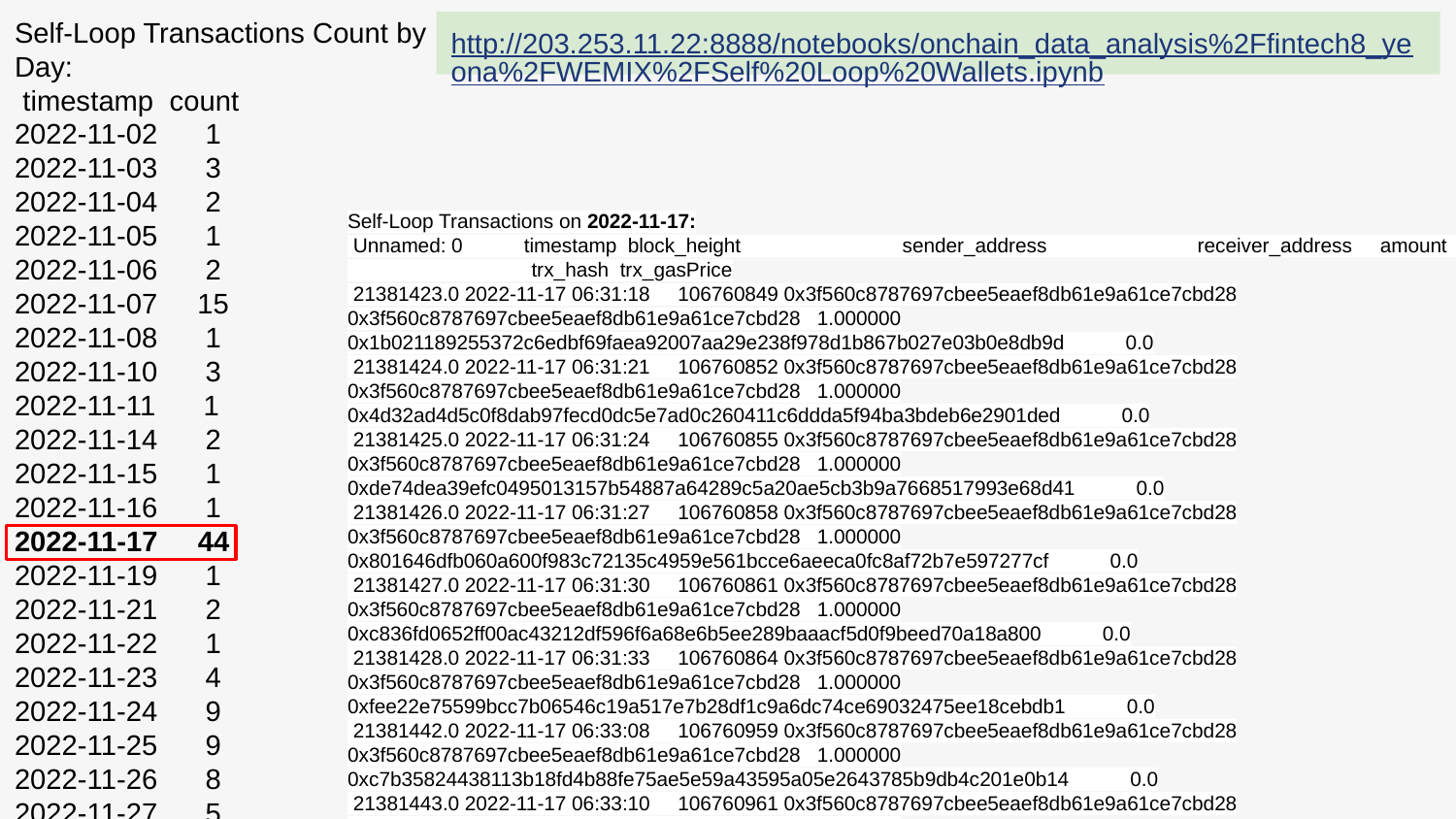

Self-Loop Transactions Count by Day:
 timestamp  count
2022-11-02      1
2022-11-03      3
2022-11-04      2
2022-11-05      1
2022-11-06      2
2022-11-07     15
2022-11-08      1
2022-11-10      3
2022-11-11      1
2022-11-14      2
2022-11-15      1
2022-11-16      1
2022-11-17     44
2022-11-19      1
2022-11-21      2
2022-11-22      1
2022-11-23      4
2022-11-24      9
2022-11-25      9
2022-11-26      8
2022-11-27      5
2022-11-28      2
2022-11-29      2
2022-11-30      9
2022-12-01      3
2022-12-02      3
2022-12-03      2
2022-12-04      3
2022-12-05      2
2022-12-06     10
2022-12-07     20
2022-12-08     15
2022-12-09     13
2022-12-10      7
(이후는 전부 10회 미만)
http://203.253.11.22:8888/notebooks/onchain_data_analysis%2Ffintech8_yeona%2FWEMIX%2FSelf%20Loop%20Wallets.ipynb
Self-Loop Transactions on 2022-11-17:
 Unnamed: 0           timestamp  block_height                             sender_address                           receiver_address     amount                                                           trx_hash  trx_gasPrice
 21381423.0 2022-11-17 06:31:18     106760849 0x3f560c8787697cbee5eaef8db61e9a61ce7cbd28 0x3f560c8787697cbee5eaef8db61e9a61ce7cbd28   1.000000 0x1b021189255372c6edbf69faea92007aa29e238f978d1b867b027e03b0e8db9d           0.0
 21381424.0 2022-11-17 06:31:21     106760852 0x3f560c8787697cbee5eaef8db61e9a61ce7cbd28 0x3f560c8787697cbee5eaef8db61e9a61ce7cbd28   1.000000 0x4d32ad4d5c0f8dab97fecd0dc5e7ad0c260411c6ddda5f94ba3bdeb6e2901ded           0.0
 21381425.0 2022-11-17 06:31:24     106760855 0x3f560c8787697cbee5eaef8db61e9a61ce7cbd28 0x3f560c8787697cbee5eaef8db61e9a61ce7cbd28   1.000000 0xde74dea39efc0495013157b54887a64289c5a20ae5cb3b9a7668517993e68d41           0.0
 21381426.0 2022-11-17 06:31:27     106760858 0x3f560c8787697cbee5eaef8db61e9a61ce7cbd28 0x3f560c8787697cbee5eaef8db61e9a61ce7cbd28   1.000000 0x801646dfb060a600f983c72135c4959e561bcce6aeeca0fc8af72b7e597277cf           0.0
 21381427.0 2022-11-17 06:31:30     106760861 0x3f560c8787697cbee5eaef8db61e9a61ce7cbd28 0x3f560c8787697cbee5eaef8db61e9a61ce7cbd28   1.000000 0xc836fd0652ff00ac43212df596f6a68e6b5ee289baaacf5d0f9beed70a18a800           0.0
 21381428.0 2022-11-17 06:31:33     106760864 0x3f560c8787697cbee5eaef8db61e9a61ce7cbd28 0x3f560c8787697cbee5eaef8db61e9a61ce7cbd28   1.000000 0xfee22e75599bcc7b06546c19a517e7b28df1c9a6dc74ce69032475ee18cebdb1           0.0
 21381442.0 2022-11-17 06:33:08     106760959 0x3f560c8787697cbee5eaef8db61e9a61ce7cbd28 0x3f560c8787697cbee5eaef8db61e9a61ce7cbd28   1.000000 0xc7b35824438113b18fd4b88fe75ae5e59a43595a05e2643785b9db4c201e0b14           0.0
 21381443.0 2022-11-17 06:33:10     106760961 0x3f560c8787697cbee5eaef8db61e9a61ce7cbd28 0x3f560c8787697cbee5eaef8db61e9a61ce7cbd28   1.000000 0x5e7c2ceb9b1ed212fbd3782d44838375a66f0dbf7dcb54e501fe22d4273f0d87           0.0
 21381444.0 2022-11-17 06:33:10     106760961 0x3f560c8787697cbee5eaef8db61e9a61ce7cbd28 0x3f560c8787697cbee5eaef8db61e9a61ce7cbd28   1.000000 0x43bb806ceebc4b14fdcb89cf3a2f21da77a923091bc13ea0a2c2c3b125d893b3           0.0
 21381445.0 2022-11-17 06:33:11     106760962 0x3f560c8787697cbee5eaef8db61e9a61ce7cbd28 0x3f560c8787697cbee5eaef8db61e9a61ce7cbd28   1.000000 0xc8f1b965a492c2ff70c28fa7567844e1844fd0bdccdd8c112988181997022198           0.0
 21381446.0 2022-11-17 06:33:12     106760963 0x3f560c8787697cbee5eaef8db61e9a61ce7cbd28 0x3f560c8787697cbee5eaef8db61e9a61ce7cbd28   1.000000 0x0c9bbe925df4f8e48b3797f764b43bcc2710ec095f1cfb7f42bbd095494bf9e0           0.0
 21381447.0 2022-11-17 06:33:14     106760965 0x3f560c8787697cbee5eaef8db61e9a61ce7cbd28 0x3f560c8787697cbee5eaef8db61e9a61ce7cbd28   1.000000 0xe671b8f57e7fc3d2a5987c55db93632ea643b874a6f821b7c11a9f13f994b1dc           0.0
 21381448.0 2022-11-17 06:33:16     106760967 0x3f560c8787697cbee5eaef8db61e9a61ce7cbd28 0x3f560c8787697cbee5eaef8db61e9a61ce7cbd28   1.000000 0x6bc235a2709ad1d15b88e815b8b06d5281e80b450bd47fc06d75e4fe24bc0ab4           0.0
 21381449.0 2022-11-17 06:33:16     106760967 0x3f560c8787697cbee5eaef8db61e9a61ce7cbd28 0x3f560c8787697cbee5eaef8db61e9a61ce7cbd28   1.000000 0x116d7855c9e073a68ff955507c9e497417fcaa7a97178cf5f8aef241c741a710           0.0
 21381450.0 2022-11-17 06:33:18     106760969 0x3f560c8787697cbee5eaef8db61e9a61ce7cbd28 0x3f560c8787697cbee5eaef8db61e9a61ce7cbd28   1.000000 0x40afc42026a3e550b402eb89b8695b3782bd0ca3de0fe1fc6fa953b43d95340e           0.0
 21381452.0 2022-11-17 06:33:20     106760971 0x3f560c8787697cbee5eaef8db61e9a61ce7cbd28 0x3f560c8787697cbee5eaef8db61e9a61ce7cbd28   1.000000 0x69f73485cf24a03b305457ffe5e0f8d73a0b914608db921495f5f51f81bb4cc0           0.0
 21381453.0 2022-11-17 06:33:20     106760971 0x3f560c8787697cbee5eaef8db61e9a61ce7cbd28 0x3f560c8787697cbee5eaef8db61e9a61ce7cbd28   1.000000 0x6d624321cc144ca91551f7f31bef7b761cba1c3c4c8458111017fafb79f2c9b4           0.0
 21381454.0 2022-11-17 06:33:22     106760973 0x3f560c8787697cbee5eaef8db61e9a61ce7cbd28 0x3f560c8787697cbee5eaef8db61e9a61ce7cbd28   1.000000 0xfb48bff25341dbded1d2254f10ed79bfd9b4890fe808dc09f12e262ea54a39cc           0.0
 21381455.0 2022-11-17 06:33:22     106760973 0x3f560c8787697cbee5eaef8db61e9a61ce7cbd28 0x3f560c8787697cbee5eaef8db61e9a61ce7cbd28   1.000000 0xca9b9936984e3fda845b4cf0c46e7512720b543f2c8782c244409c104816d987           0.0
 21381456.0 2022-11-17 06:33:30     106760981 0x3f560c8787697cbee5eaef8db61e9a61ce7cbd28 0x3f560c8787697cbee5eaef8db61e9a61ce7cbd28   1.000000 0x57d78dd8473b8b6c62e310ab3879061bb7edeb2be835894ffcbb30c28c5c9599           0.0
 21381852.0 2022-11-17 06:47:19     106761810 0x3f560c8787697cbee5eaef8db61e9a61ce7cbd28 0x3f560c8787697cbee5eaef8db61e9a61ce7cbd28   1.000000 0xd6a33107a672445abdbc5e3f2e29d2af8896517e7a046b941d5cbf6ff2258176           0.0
 21381854.0 2022-11-17 06:47:21     106761812 0x3f560c8787697cbee5eaef8db61e9a61ce7cbd28 0x3f560c8787697cbee5eaef8db61e9a61ce7cbd28   1.000000 0xe41891c2f27b2fa1cf2b2f7355f0878448150e8e15a2e362de3cb6b0d53e7f6a           0.0
 21381853.0 2022-11-17 06:47:21     106761812 0x3f560c8787697cbee5eaef8db61e9a61ce7cbd28 0x3f560c8787697cbee5eaef8db61e9a61ce7cbd28   1.000000 0x63ad302da53f2da2ba6abf73d92910142455352bb5401dc49cb0d5849a8400ec           0.0
 21381855.0 2022-11-17 06:47:22     106761813 0x3f560c8787697cbee5eaef8db61e9a61ce7cbd28 0x3f560c8787697cbee5eaef8db61e9a61ce7cbd28   1.000000 0xae0acde72c2dd139c0d29e1ff981f9e1c9469d2430358e62a0f360b6a67d4e32           0.0
 21381856.0 2022-11-17 06:47:23     106761814 0x3f560c8787697cbee5eaef8db61e9a61ce7cbd28 0x3f560c8787697cbee5eaef8db61e9a61ce7cbd28   1.000000 0xe59c97eb399e4dee1bc6a2fbd2d7a3dc3bbc9a8f0fd9e54cf431fa2a48cf0030           0.0
 21381857.0 2022-11-17 06:47:25     106761816 0x3f560c8787697cbee5eaef8db61e9a61ce7cbd28 0x3f560c8787697cbee5eaef8db61e9a61ce7cbd28   1.000000 0x63ca450d497cbdb83b08b6dd54200c1a1bfbd9b3fdc1997293bb8dfd19629e8b           0.0
 21381858.0 2022-11-17 06:47:27     106761818 0x3f560c8787697cbee5eaef8db61e9a61ce7cbd28 0x3f560c8787697cbee5eaef8db61e9a61ce7cbd28   1.000000 0xefe51b286c0fdf7291fc21509cedc2c1b0bdea028488648ee73b0b2e0e15ce58           0.0
 21381859.0 2022-11-17 06:47:27     106761818 0x3f560c8787697cbee5eaef8db61e9a61ce7cbd28 0x3f560c8787697cbee5eaef8db61e9a61ce7cbd28   1.000000 0xc085a55f223ee768898d7a7b36b0a61c6d11b8db5a42a014f25e183257833bcf           0.0
 21381860.0 2022-11-17 06:47:27     106761818 0x3f560c8787697cbee5eaef8db61e9a61ce7cbd28 0x3f560c8787697cbee5eaef8db61e9a61ce7cbd28   1.000000 0xcabe2f670cb04ab4a2530a08a92239c7e3bbdd6380df830b05458f8fed4d5661           0.0
 21381861.0 2022-11-17 06:47:28     106761819 0x3f560c8787697cbee5eaef8db61e9a61ce7cbd28 0x3f560c8787697cbee5eaef8db61e9a61ce7cbd28   1.000000 0x2bc77fe193303bfe26d05711baf012b07046e188aaac4ea2aff96211af533685           0.0
 21381866.0 2022-11-17 06:47:31     106761822 0x3f560c8787697cbee5eaef8db61e9a61ce7cbd28 0x3f560c8787697cbee5eaef8db61e9a61ce7cbd28   1.000000 0x9ee301d2933843e7af5134934513511de3c3d6c57cc04bdb2b127f0faea326fb           0.0
 21381867.0 2022-11-17 06:47:31     106761822 0x3f560c8787697cbee5eaef8db61e9a61ce7cbd28 0x3f560c8787697cbee5eaef8db61e9a61ce7cbd28   1.000000 0x9c31d7378db5e01693f4e1dc17f8a7e9022ad5e7bebecf4f446a40773bff4e5c           0.0
 21382034.0 2022-11-17 06:50:04     106761975 0x3a8042ac1a2c6d5d19927a831607867125aab156 0x3a8042ac1a2c6d5d19927a831607867125aab156   1.000000 0x19d4f058d51fc73414656fcb3d02e4d833687cc570452c79b6041199b7abba7d           0.0
 21382046.0 2022-11-17 06:51:08     106762039 0x3f560c8787697cbee5eaef8db61e9a61ce7cbd28 0x3f560c8787697cbee5eaef8db61e9a61ce7cbd28   1.000000 0xc38e7cf165811d491d64118122094dc1897784a2279d8f4675e1c1805cf00dd8           0.0
 21382047.0 2022-11-17 06:51:10     106762041 0x3f560c8787697cbee5eaef8db61e9a61ce7cbd28 0x3f560c8787697cbee5eaef8db61e9a61ce7cbd28   1.000000 0xd1ee300ced87accad0a9a1c3321937ade2ddc2fc8a6e17570b2ce3ba7379618b           0.0
 21382048.0 2022-11-17 06:51:10     106762041 0x3f560c8787697cbee5eaef8db61e9a61ce7cbd28 0x3f560c8787697cbee5eaef8db61e9a61ce7cbd28   1.000000 0xc70960ca149be87d375881cd94ee081c5e77db62f4f7150ec62ad1e7663aede5           0.0
 21382056.0 2022-11-17 06:51:11     106762042 0x3f560c8787697cbee5eaef8db61e9a61ce7cbd28 0x3f560c8787697cbee5eaef8db61e9a61ce7cbd28   1.000000 0x53a4fe16df00d20d91f0da9a7442236bfb68baffa0a3f160905e0c6a04492368           0.0
 21382108.0 2022-11-17 06:52:42     106762133 0x3f560c8787697cbee5eaef8db61e9a61ce7cbd28 0x3f560c8787697cbee5eaef8db61e9a61ce7cbd28   1.000000 0x756a7e52d28fca3170a107f67cdf2e7ba3b50bb9d916c4bdcc13d6c7a7a519d5           0.0
 21382109.0 2022-11-17 06:52:44     106762135 0x3f560c8787697cbee5eaef8db61e9a61ce7cbd28 0x3f560c8787697cbee5eaef8db61e9a61ce7cbd28   1.000000 0x3e1433425477496431f82b24dfa571c52c29bf7941c55eb35a32e3320e011536           0.0
 21382110.0 2022-11-17 06:52:44     106762135 0x3f560c8787697cbee5eaef8db61e9a61ce7cbd28 0x3f560c8787697cbee5eaef8db61e9a61ce7cbd28   1.000000 0x991926661cd5634a2cd01dd3c237518d7582117da0a73264623098d96a1adfb3           0.0
 21382365.0 2022-11-17 07:00:06     106762577 0x3a8042ac1a2c6d5d19927a831607867125aab156 0x3a8042ac1a2c6d5d19927a831607867125aab156   1.000000 0x8151acdec6a9ff6bc3beafb454d3a98dbfdcab09606c6cdde80178ca094e88f0           0.0
 21382991.0 2022-11-17 07:39:57     106764968 0x3a8042ac1a2c6d5d19927a831607867125aab156 0x3a8042ac1a2c6d5d19927a831607867125aab156   1.000000 0x4b4b5b6098c112f804c0348876964af8ed2b8713fa7ece421b2383c0cb1ce367           0.0
 21388270.0 2022-11-17 15:45:41     106794112 0xd0ea3ffbb53a39033ab4f99d6c01c85810a8a476 0xd0ea3ffbb53a39033ab4f99d6c01c85810a8a476 341.890254 0x6595b3930731dbfb8dce9373a873fee9040187982d285bd3d1a09d7149d12037           0.0
 21388280.0 2022-11-17 15:45:41     106794112 0xd0ea3ffbb53a39033ab4f99d6c01c85810a8a476 0xd0ea3ffbb53a39033ab4f99d6c01c85810a8a476 342.160494 0xd6265317fdefc7347fdaf56a142044bac09dfe612e4a8d42f04473d6ec93c78f           0.0